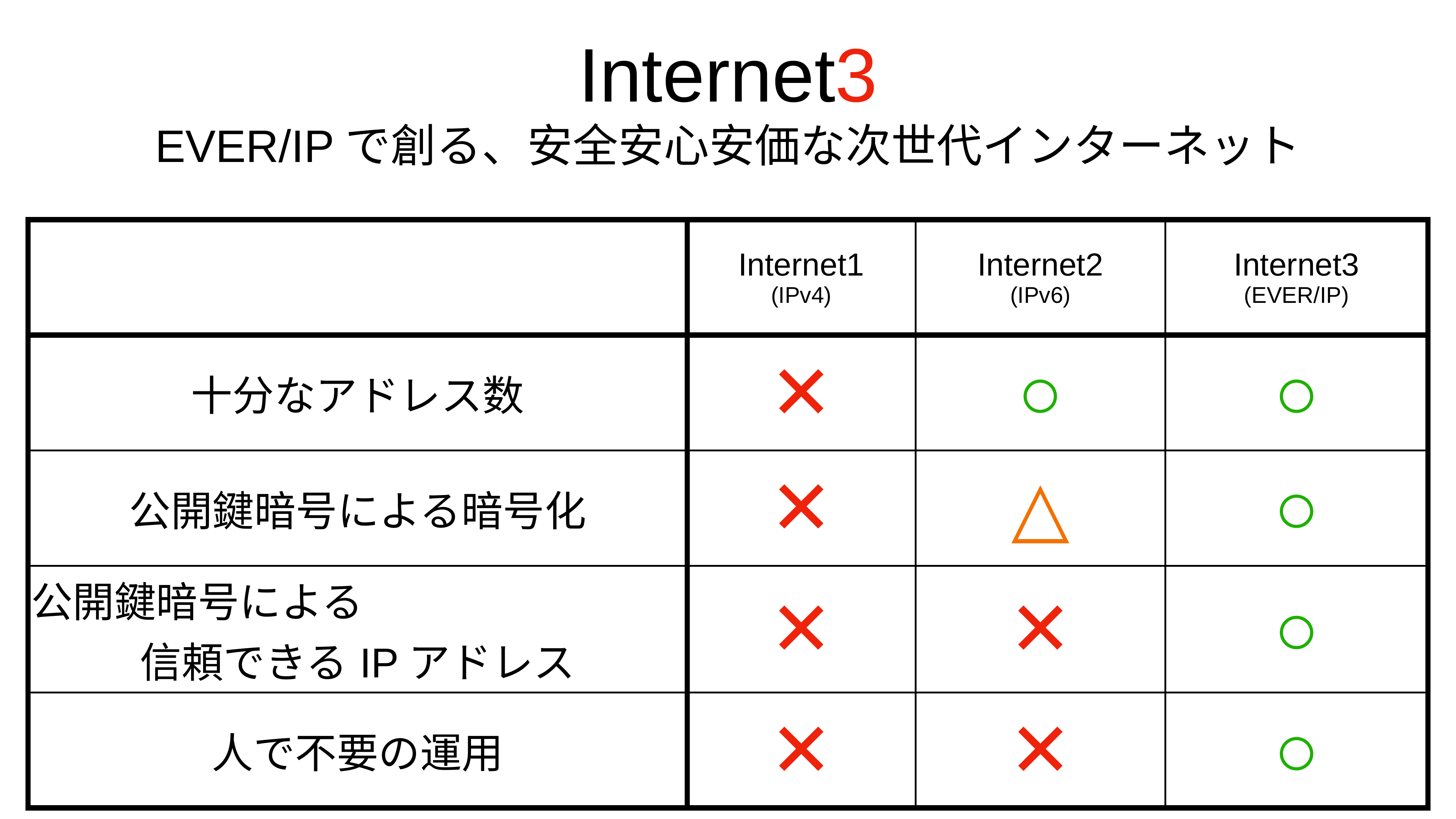

Internet3
EVER/IPで創る、安全安心安価な次世代インターネット
|  | Internet1 (IPv4) | Internet2 (IPv6) | Internet3 (EVER/IP) |
| --- | --- | --- | --- |
| 十分なアドレス数 | ✕ | ○ | ○ |
| 公開鍵暗号による暗号化 | ✕ | △ | ○ |
| 公開鍵暗号による 信頼できるIPアドレス | ✕ | ✕ | ○ |
| 人で不要の運用 | ✕ | ✕ | ○ |